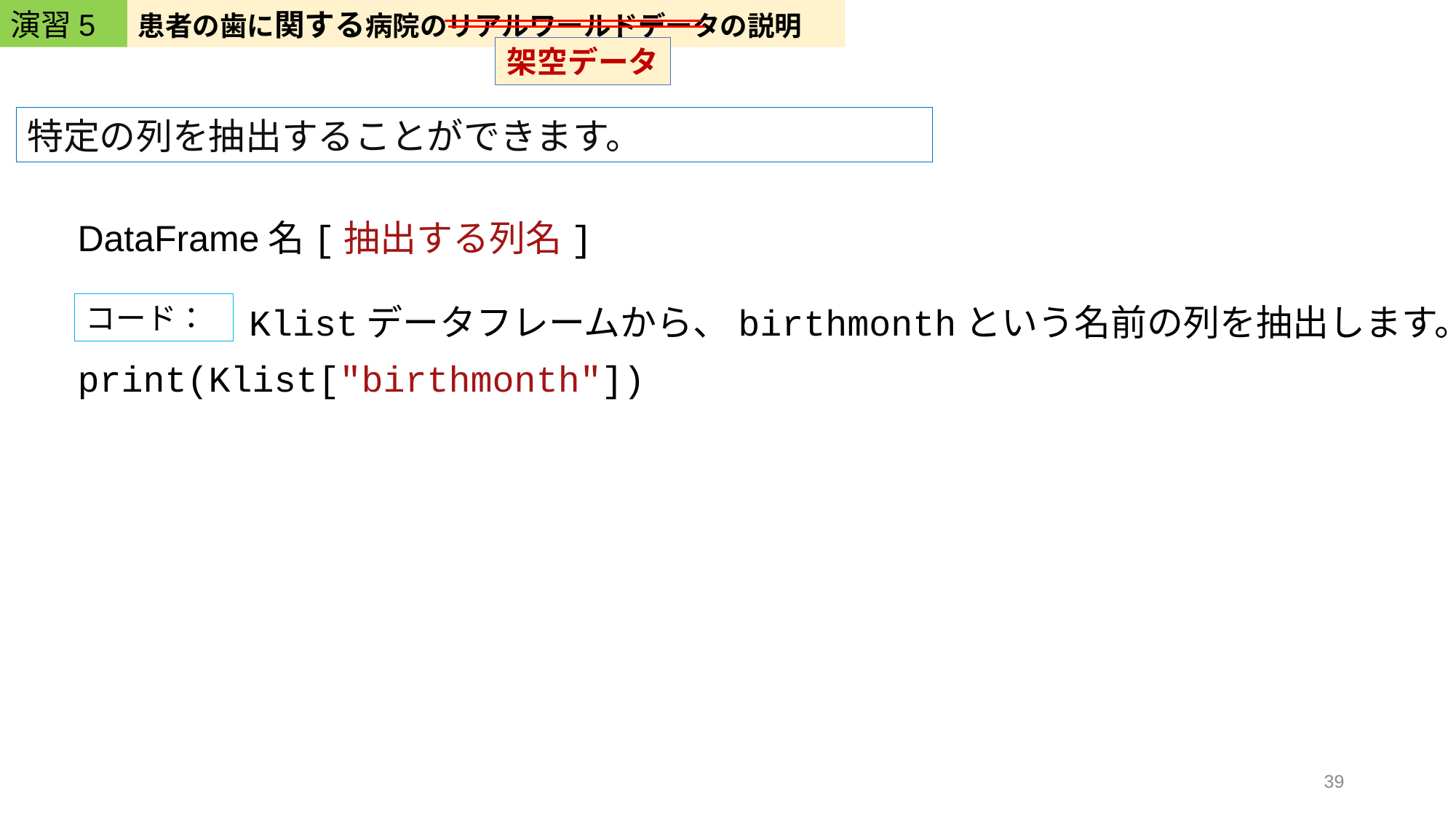

演習5
患者の歯に関する病院のリアルワールドデータの説明
架空データ
特定の列を抽出することができます。
DataFrame名[抽出する列名]
コード：
Klistデータフレームから、birthmonthという名前の列を抽出します。
print(Klist["birthmonth"])
39